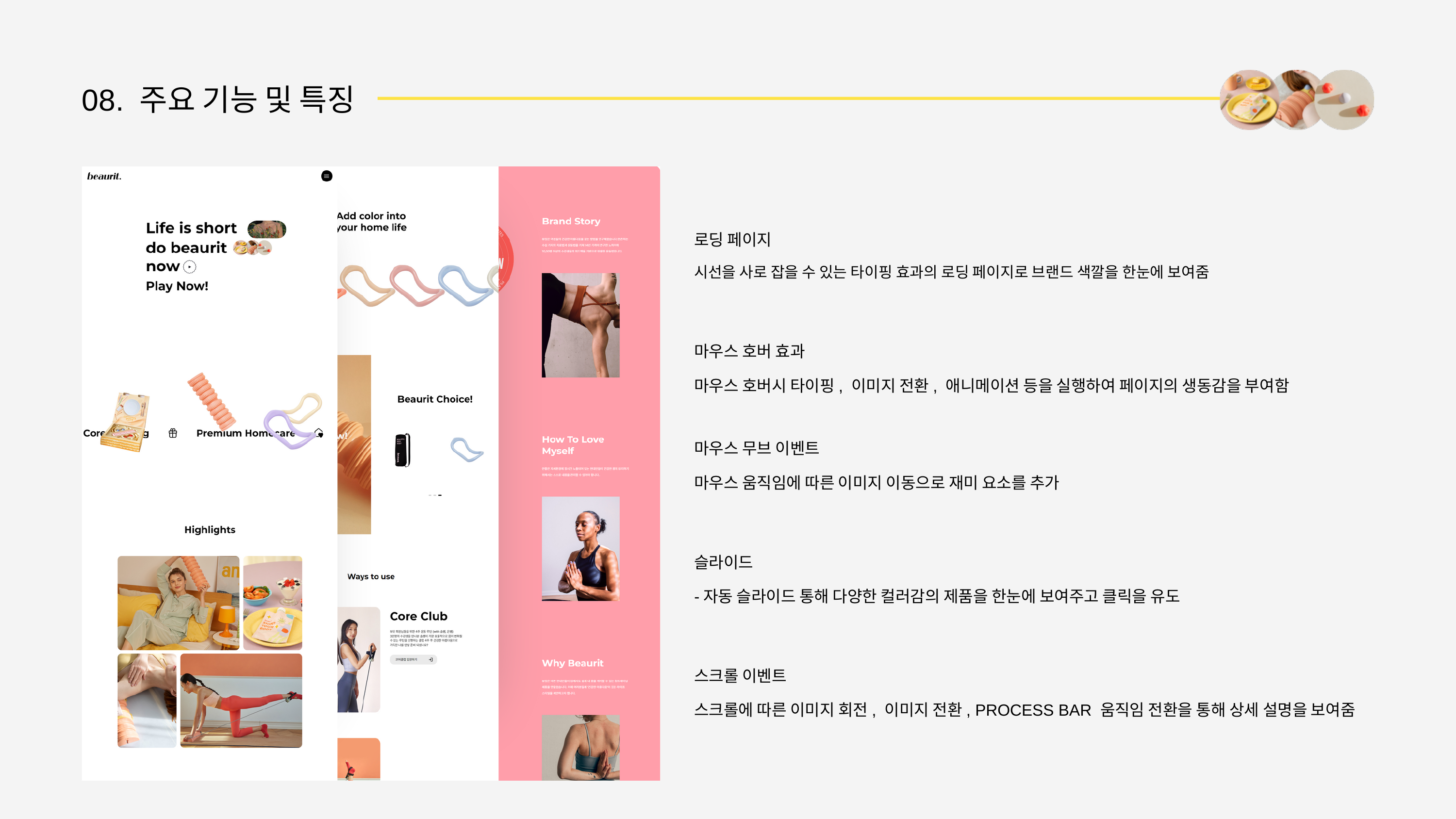

08. 주요 기능 및 특징

로딩 페이지

시선을 사로 잡을 수 있는 타이핑 효과의 로딩 페이지로 브랜드 색깔을 한눈에 보여줌
마우스 호버 효과

마우스 호버시 타이핑, 이미지 전환, 애니메이션 등을 실행하여 페이지의 생동감을 부여함
마우스 무브 이벤트

마우스 움직임에 따른 이미지 이동으로 재미 요소를 추가
슬라이드

-자동 슬라이드 통해 다양한 컬러감의 제품을 한눈에 보여주고 클릭을 유도
스크롤 이벤트

스크롤에 따른 이미지 회전, 이미지 전환, PROCESS BAR 움직임 전환을 통해 상세 설명을 보여줌